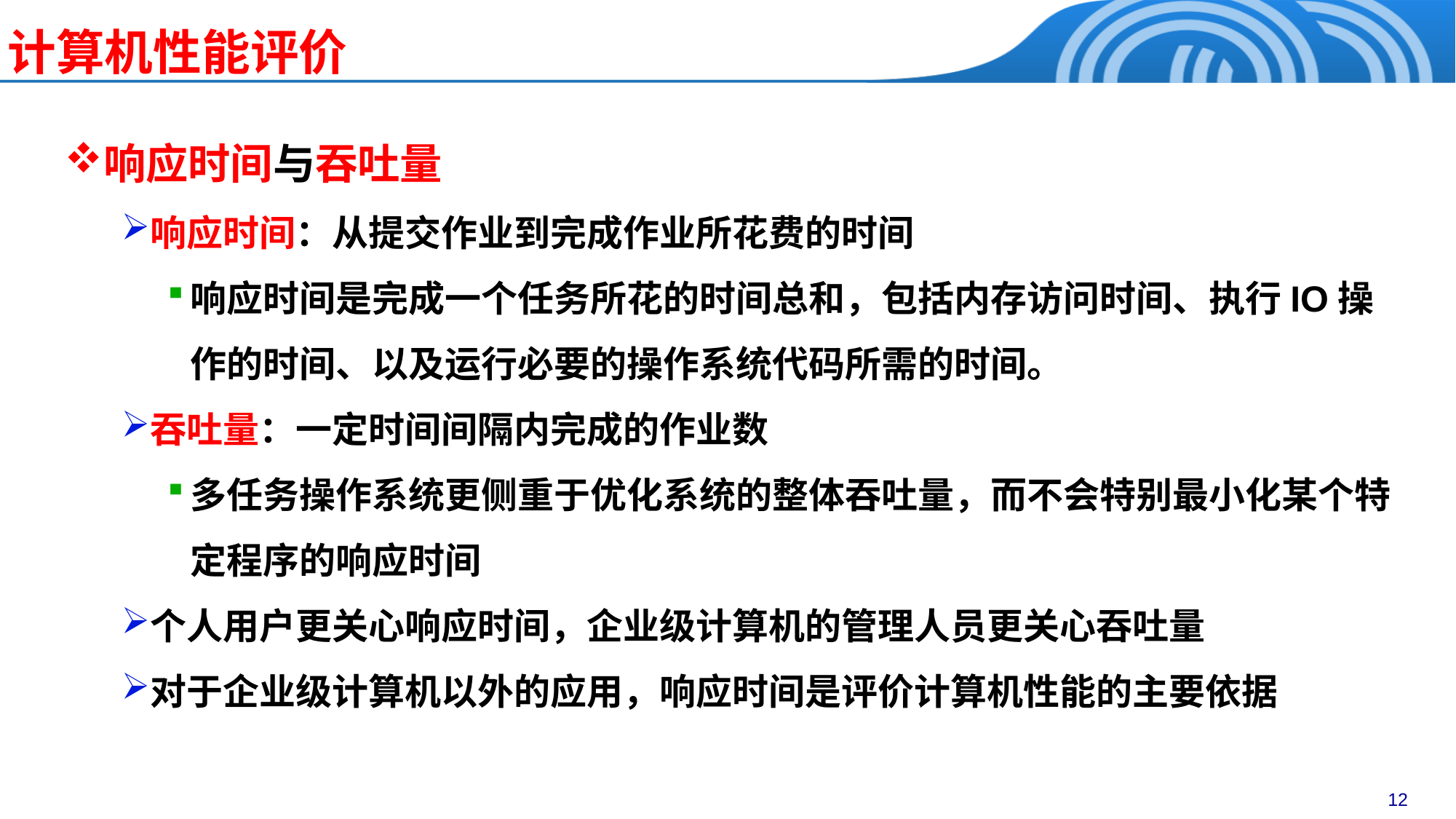

计算机性能评价
响应时间与吞吐量
响应时间：从提交作业到完成作业所花费的时间
响应时间是完成一个任务所花的时间总和，包括内存访问时间、执行IO操作的时间、以及运行必要的操作系统代码所需的时间。
吞吐量：一定时间间隔内完成的作业数
多任务操作系统更侧重于优化系统的整体吞吐量，而不会特别最小化某个特定程序的响应时间
个人用户更关心响应时间，企业级计算机的管理人员更关心吞吐量
对于企业级计算机以外的应用，响应时间是评价计算机性能的主要依据